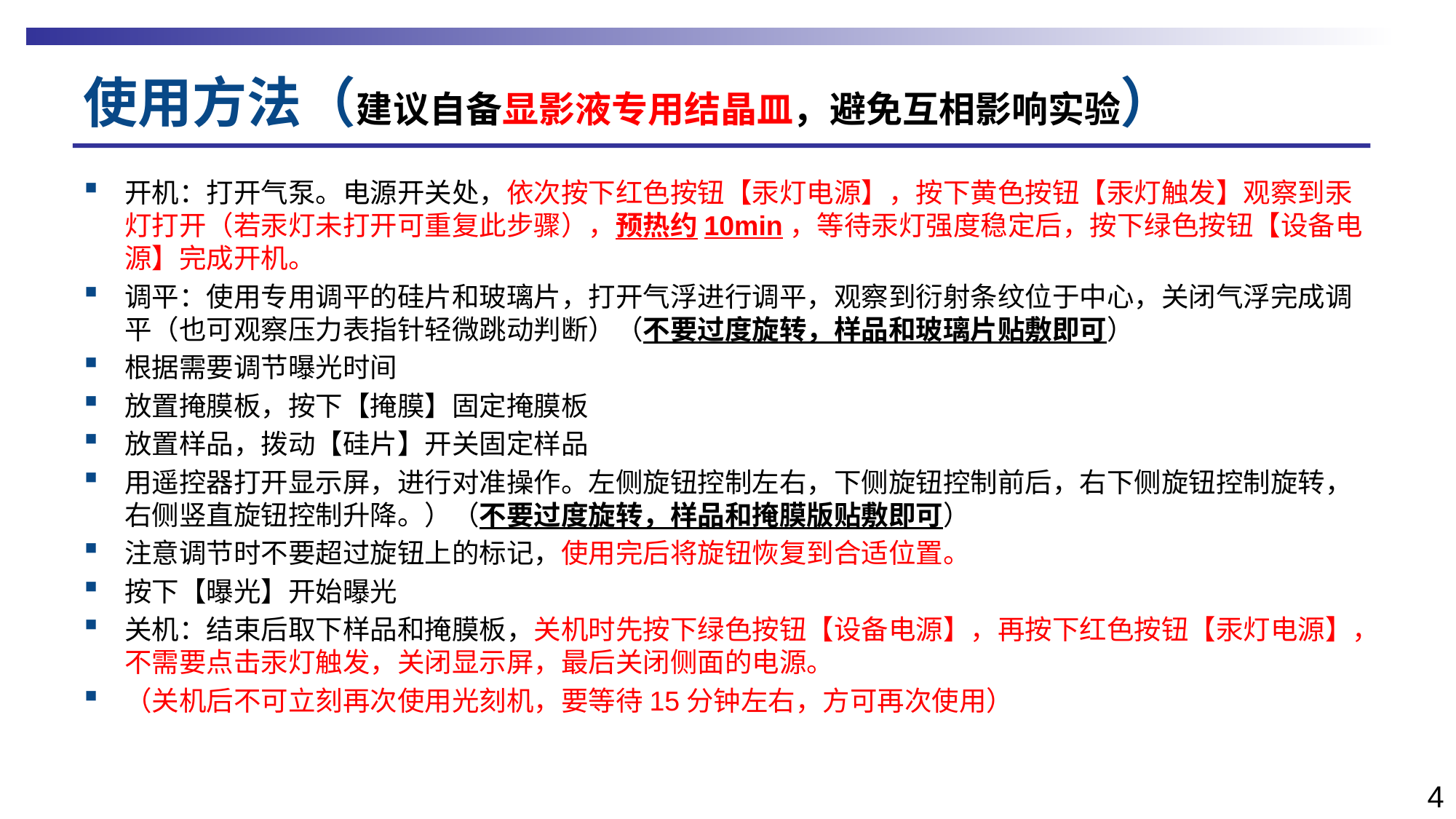

# 使用方法（建议自备显影液专用结晶皿，避免互相影响实验）
开机：打开气泵。电源开关处，依次按下红色按钮【汞灯电源】，按下黄色按钮【汞灯触发】观察到汞灯打开（若汞灯未打开可重复此步骤），预热约10min，等待汞灯强度稳定后，按下绿色按钮【设备电源】完成开机。
调平：使用专用调平的硅片和玻璃片，打开气浮进行调平，观察到衍射条纹位于中心，关闭气浮完成调平（也可观察压力表指针轻微跳动判断）（不要过度旋转，样品和玻璃片贴敷即可）
根据需要调节曝光时间
放置掩膜板，按下【掩膜】固定掩膜板
放置样品，拨动【硅片】开关固定样品
用遥控器打开显示屏，进行对准操作。左侧旋钮控制左右，下侧旋钮控制前后，右下侧旋钮控制旋转，右侧竖直旋钮控制升降。）（不要过度旋转，样品和掩膜版贴敷即可）
注意调节时不要超过旋钮上的标记，使用完后将旋钮恢复到合适位置。
按下【曝光】开始曝光
关机：结束后取下样品和掩膜板，关机时先按下绿色按钮【设备电源】，再按下红色按钮【汞灯电源】，不需要点击汞灯触发，关闭显示屏，最后关闭侧面的电源。
（关机后不可立刻再次使用光刻机，要等待15分钟左右，方可再次使用）